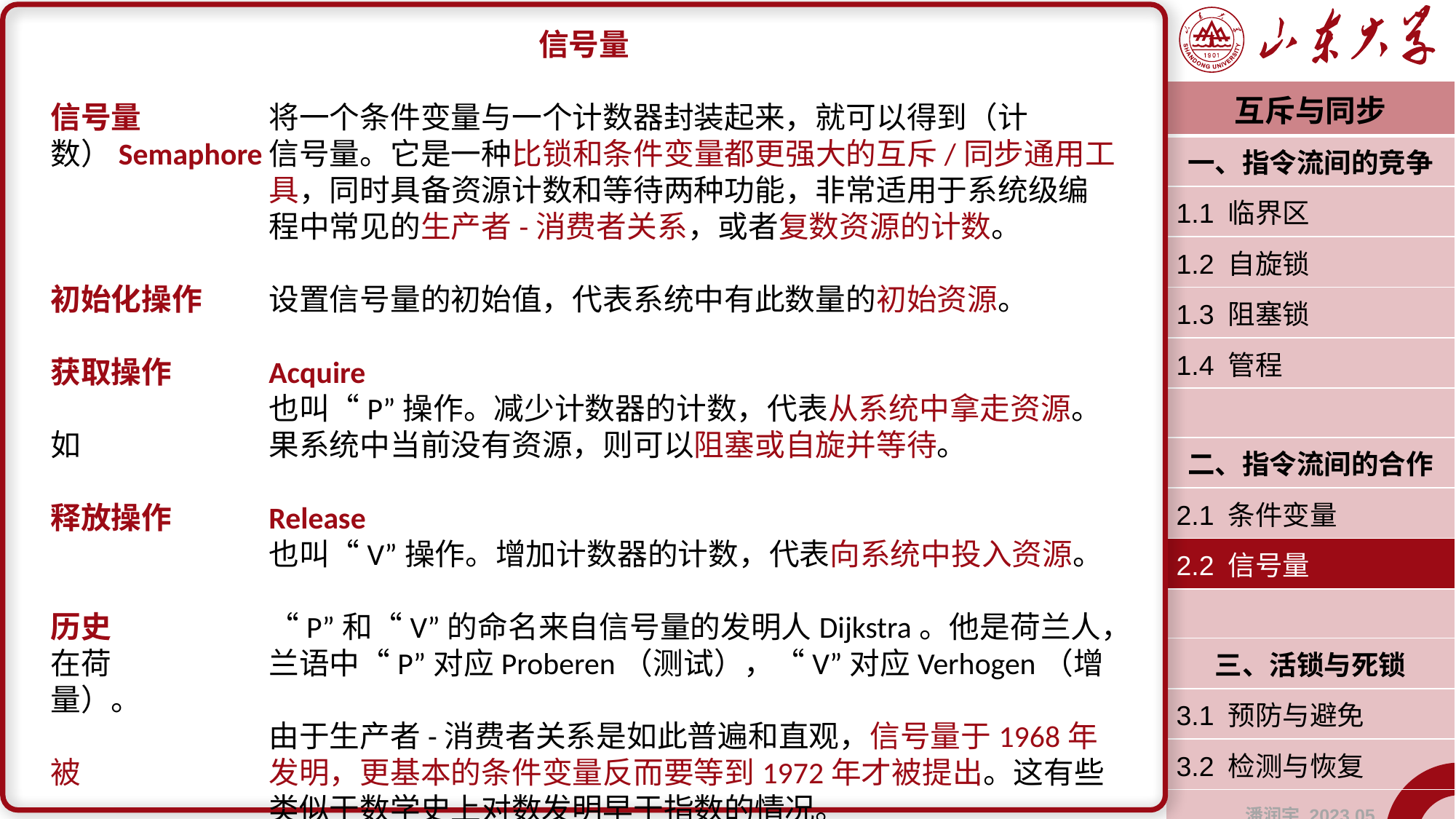

信号量

信号量		将一个条件变量与一个计数器封装起来，就可以得到（计数）Semaphore	信号量。它是一种比锁和条件变量都更强大的互斥/同步通用工		具，同时具备资源计数和等待两种功能，非常适用于系统级编		程中常见的生产者-消费者关系，或者复数资源的计数。

初始化操作	设置信号量的初始值，代表系统中有此数量的初始资源。

获取操作	Acquire
		也叫“P”操作。减少计数器的计数，代表从系统中拿走资源。如		果系统中当前没有资源，则可以阻塞或自旋并等待。

释放操作	Release
		也叫“V”操作。增加计数器的计数，代表向系统中投入资源。

历史		“P”和“V”的命名来自信号量的发明人Dijkstra。他是荷兰人，在荷		兰语中“P”对应Proberen（测试），“V”对应Verhogen（增量）。
		由于生产者-消费者关系是如此普遍和直观，信号量于1968年被		发明，更基本的条件变量反而要等到1972年才被提出。这有些		类似于数学史上对数发明早于指数的情况。
| 互斥与同步 |
| --- |
| 一、指令流间的竞争 |
| 1.1 临界区 |
| 1.2 自旋锁 |
| 1.3 阻塞锁 |
| 1.4 管程 |
|  |
| 二、指令流间的合作 |
| 2.1 条件变量 |
| 2.2 信号量 |
|  |
| 三、活锁与死锁 |
| 3.1 预防与避免 |
| 3.2 检测与恢复 |
| 潘润宇 2023.05 |